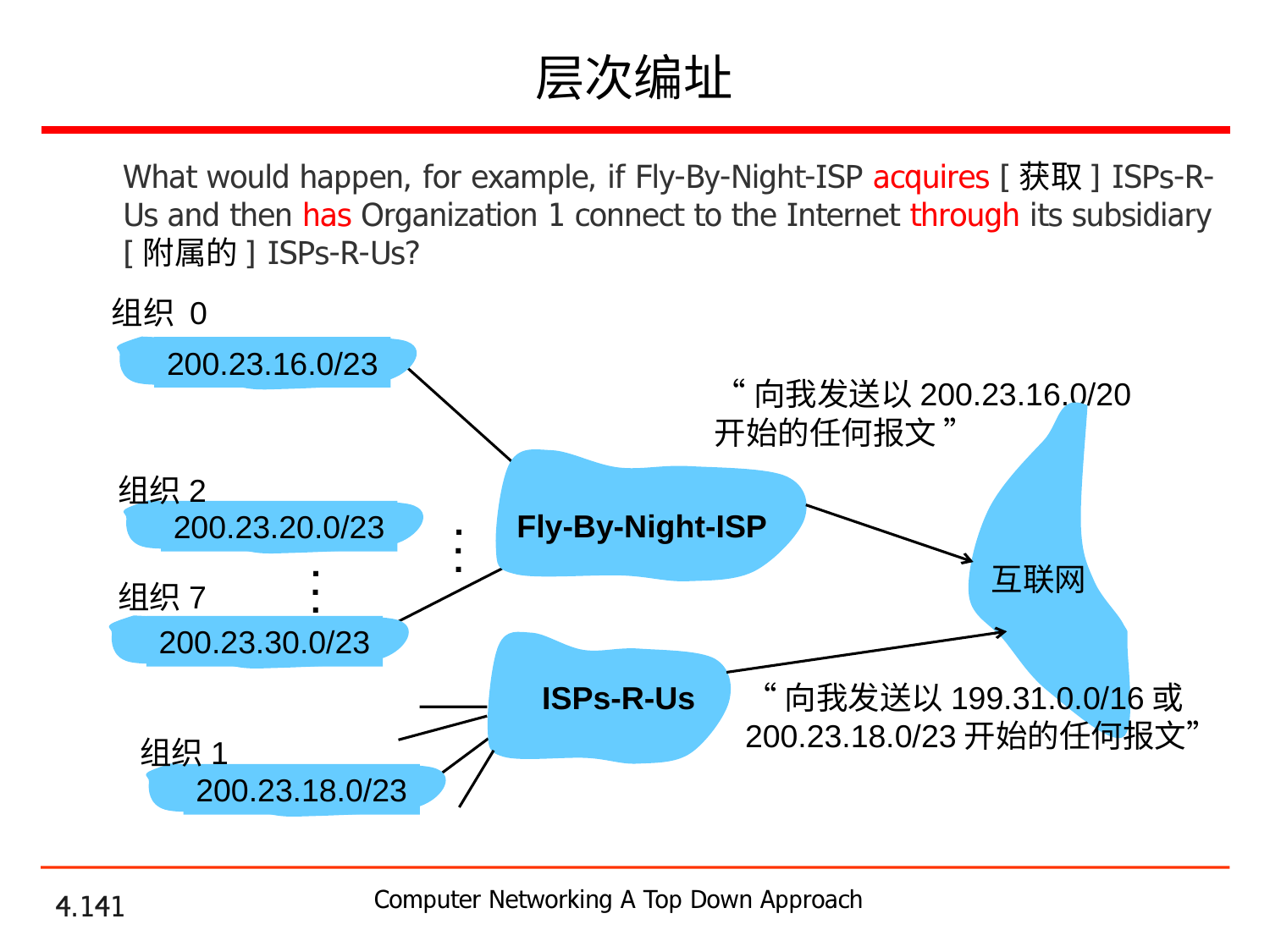

# 层次编址
What would happen, for example, if Fly-By-Night-ISP acquires [获取] ISPs-R-Us and then has Organization 1 connect to the Internet through its subsidiary [附属的] ISPs-R-Us?
组织 0

200.23.16.0/23

“向我发送以200.23.16.0/20
开始的任何报文 ”

组织2
.
.
.

200.23.20.0/23
Fly-By-Night-ISP

.
.
.
互联网

组织7

200.23.30.0/23

ISPs-R-Us
“向我发送以199.31.0.0/16或
200.23.18.0/23开始的任何报文”

组织1

200.23.18.0/23